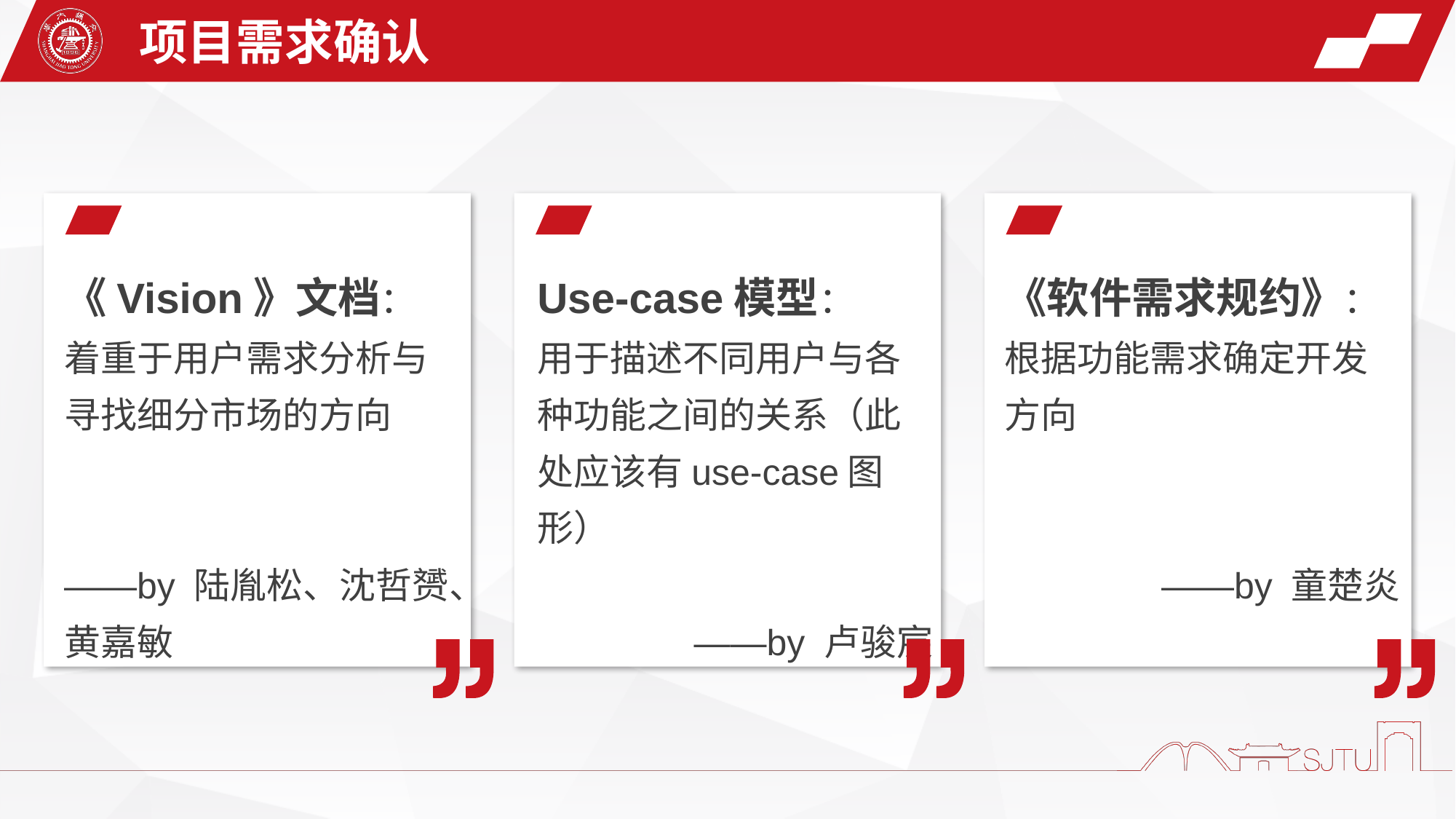

项目需求确认

《Vision》文档：
着重于用户需求分析与寻找细分市场的方向

——by 陆胤松、沈哲赟、黄嘉敏
Use-case模型：
用于描述不同用户与各种功能之间的关系（此处应该有use-case图形）

——by 卢骏宸
《软件需求规约》：
根据功能需求确定开发方向

——by 童楚炎